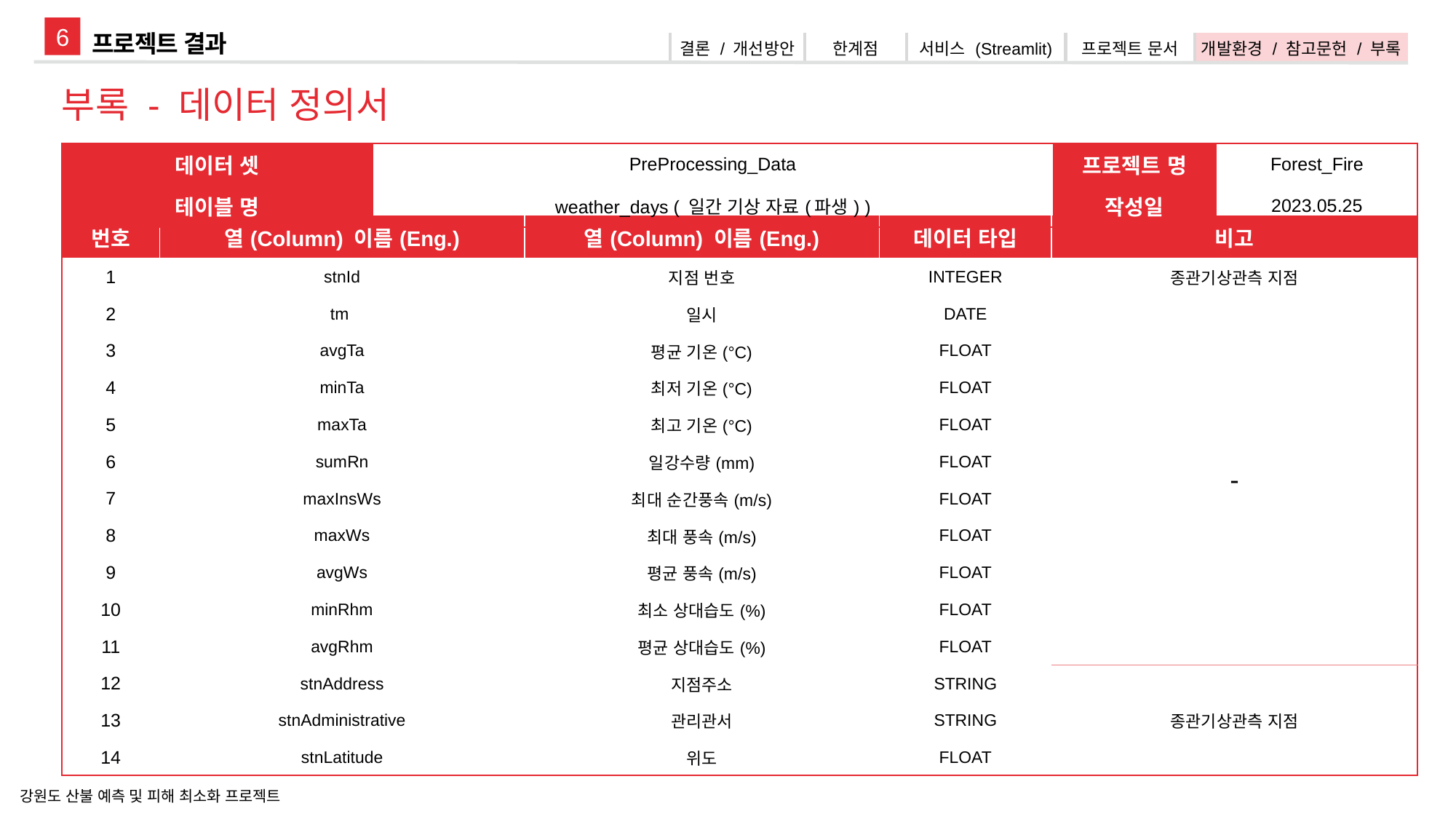

6
프로젝트 결과
| 결론 / 개선방안 | 한계점 | 서비스 (Streamlit) | 프로젝트 문서 | 개발환경 / 참고문헌 / 부록 |
| --- | --- | --- | --- | --- |
부록 - 데이터 정의서
| 데이터 셋 | PreProcessing\_Data | 프로젝트 명 | Forest\_Fire |
| --- | --- | --- | --- |
| 테이블 명 | weather\_days ( 일간 기상 자료(파생) ) | 작성일 | 2023.05.25 |
| 번호 | 열(Column) 이름(Eng.) | 열(Column) 이름(Eng.) | 데이터 타입 | 비고 |
| --- | --- | --- | --- | --- |
| 1 | stnId | 지점 번호 | INTEGER | 종관기상관측 지점 |
| 2 | tm | 일시 | DATE | - |
| 3 | avgTa | 평균 기온(°C) | FLOAT |  |
| 4 | minTa | 최저 기온(°C) | FLOAT |  |
| 5 | maxTa | 최고 기온(°C) | FLOAT |  |
| 6 | sumRn | 일강수량(mm) | FLOAT |  |
| 7 | maxInsWs | 최대 순간풍속(m/s) | FLOAT |  |
| 8 | maxWs | 최대 풍속(m/s) | FLOAT |  |
| 9 | avgWs | 평균 풍속(m/s) | FLOAT |  |
| 10 | minRhm | 최소 상대습도(%) | FLOAT |  |
| 11 | avgRhm | 평균 상대습도(%) | FLOAT |  |
| 12 | stnAddress | 지점주소 | STRING | 종관기상관측 지점 |
| 13 | stnAdministrative | 관리관서 | STRING |  |
| 14 | stnLatitude | 위도 | FLOAT |  |
강원도 산불 예측 및 피해 최소화 프로젝트